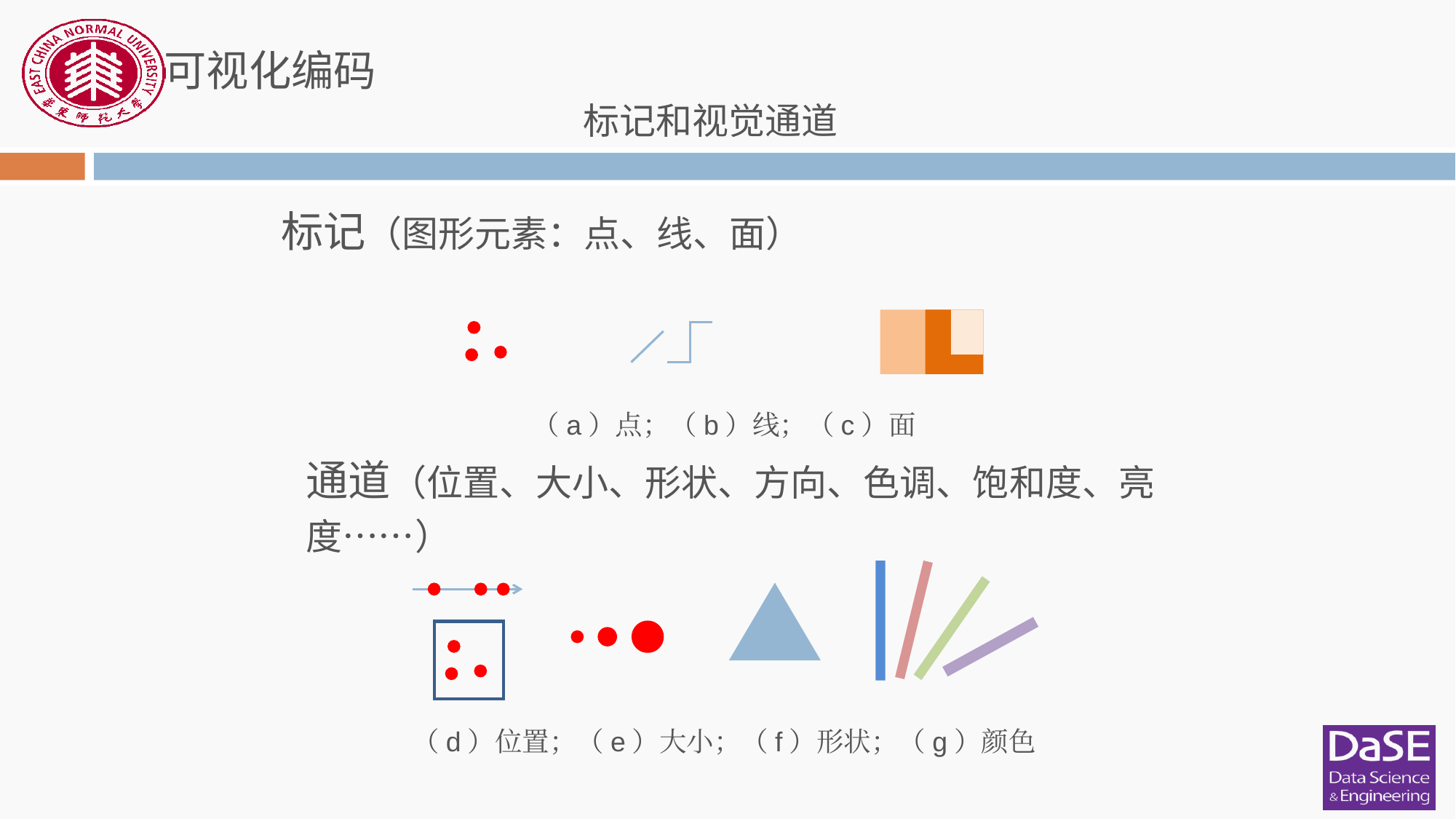

可视化编码
标记和视觉通道
标记（图形元素：点、线、面）

通道（位置、大小、形状、方向、色调、饱和度、亮度……）

（a）点；（b）线；（c）面

（d）位置；（e）大小；（f）形状；（g）颜色